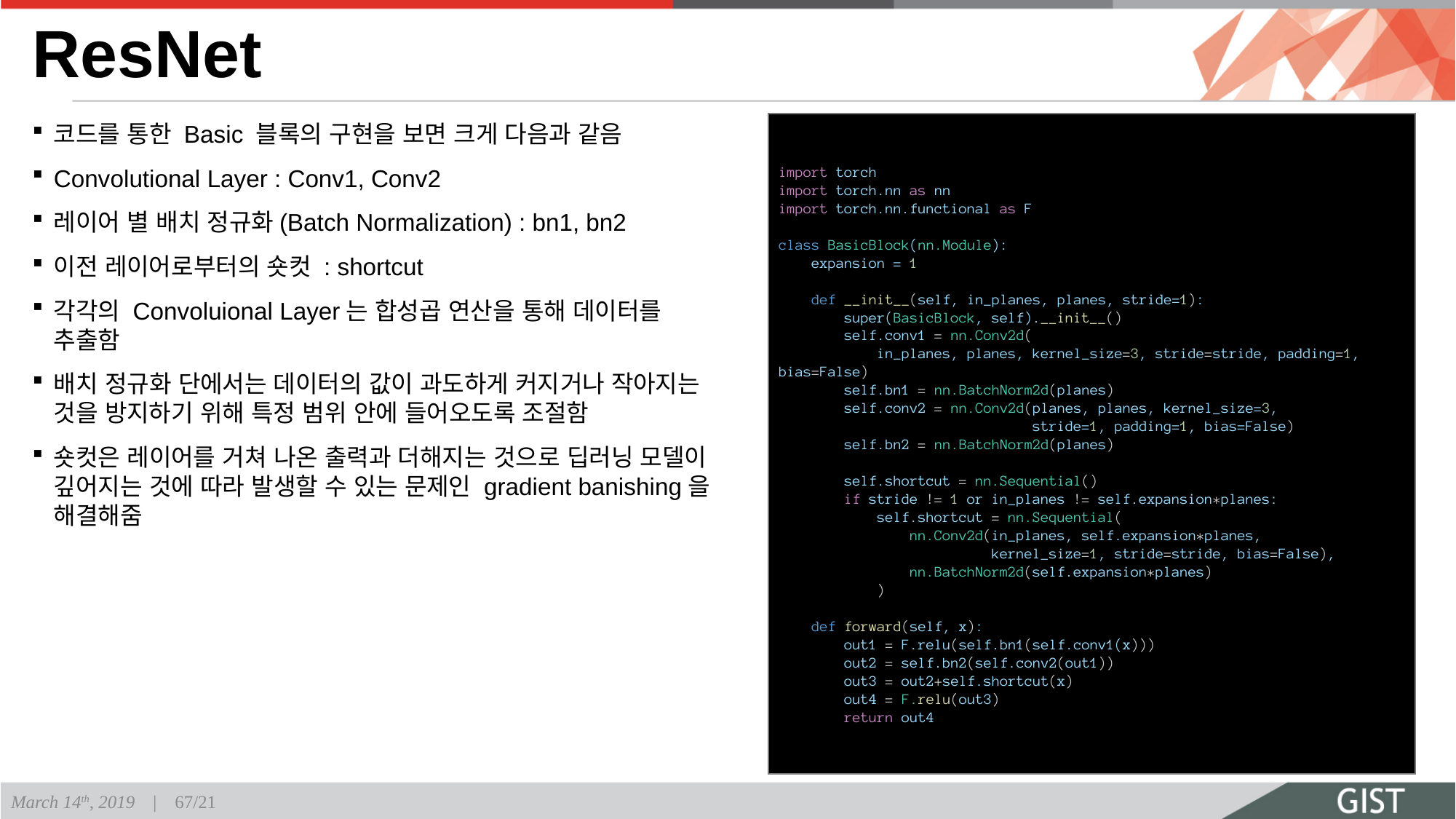

# ResNet
import torch
import torch.nn as nn
import torch.nn.functional as F

class BasicBlock(nn.Module):
    expansion = 1
    def __init__(self, in_planes, planes, stride=1):
        super(BasicBlock, self).__init__()
        self.conv1 = nn.Conv2d(
            in_planes, planes, kernel_size=3, stride=stride, padding=1, bias=False)
        self.bn1 = nn.BatchNorm2d(planes)
        self.conv2 = nn.Conv2d(planes, planes, kernel_size=3,
                               stride=1, padding=1, bias=False)
        self.bn2 = nn.BatchNorm2d(planes)
        self.shortcut = nn.Sequential()
        if stride != 1 or in_planes != self.expansion*planes:
            self.shortcut = nn.Sequential(
                nn.Conv2d(in_planes, self.expansion*planes,
                          kernel_size=1, stride=stride, bias=False),
                nn.BatchNorm2d(self.expansion*planes)
            )
    def forward(self, x):
        out1 = F.relu(self.bn1(self.conv1(x)))
        out2 = self.bn2(self.conv2(out1))
        out3 = out2+self.shortcut(x)
        out4 = F.relu(out3)
        return out4
코드를 통한 Basic 블록의 구현을 보면 크게 다음과 같음
Convolutional Layer : Conv1, Conv2
레이어 별 배치 정규화(Batch Normalization) : bn1, bn2
이전 레이어로부터의 숏컷 : shortcut
각각의 Convoluional Layer는 합성곱 연산을 통해 데이터를 추출함
배치 정규화 단에서는 데이터의 값이 과도하게 커지거나 작아지는 것을 방지하기 위해 특정 범위 안에 들어오도록 조절함
숏컷은 레이어를 거쳐 나온 출력과 더해지는 것으로 딥러닝 모델이 깊어지는 것에 따라 발생할 수 있는 문제인 gradient banishing을 해결해줌
March 14th, 2019    |    67/21